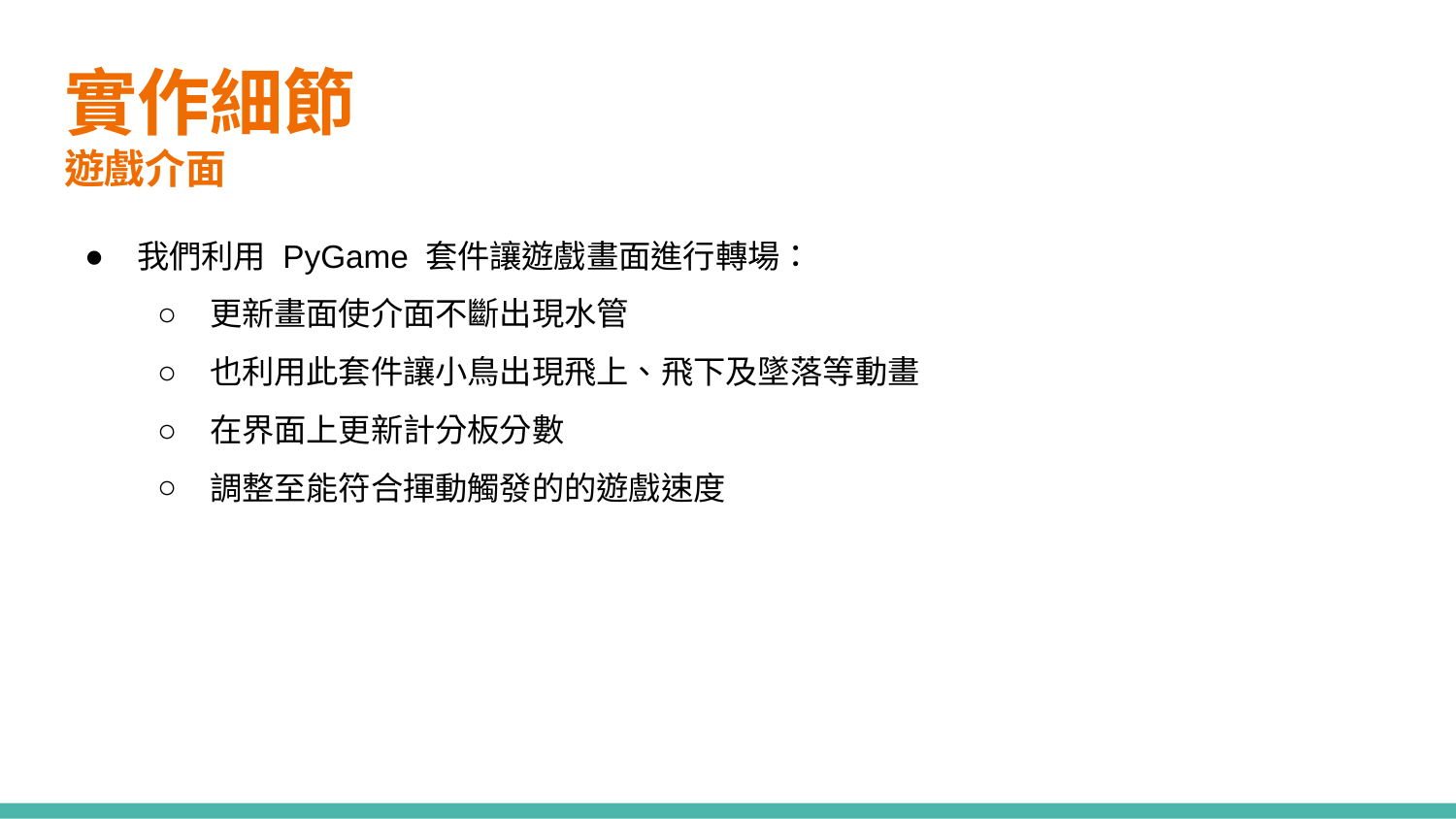

# 實作細節
遊戲介面
我們利用 PyGame 套件讓遊戲畫面進行轉場：
更新畫面使介面不斷出現水管
也利用此套件讓小鳥出現飛上、飛下及墜落等動畫
在界面上更新計分板分數
調整至能符合揮動觸發的的遊戲速度